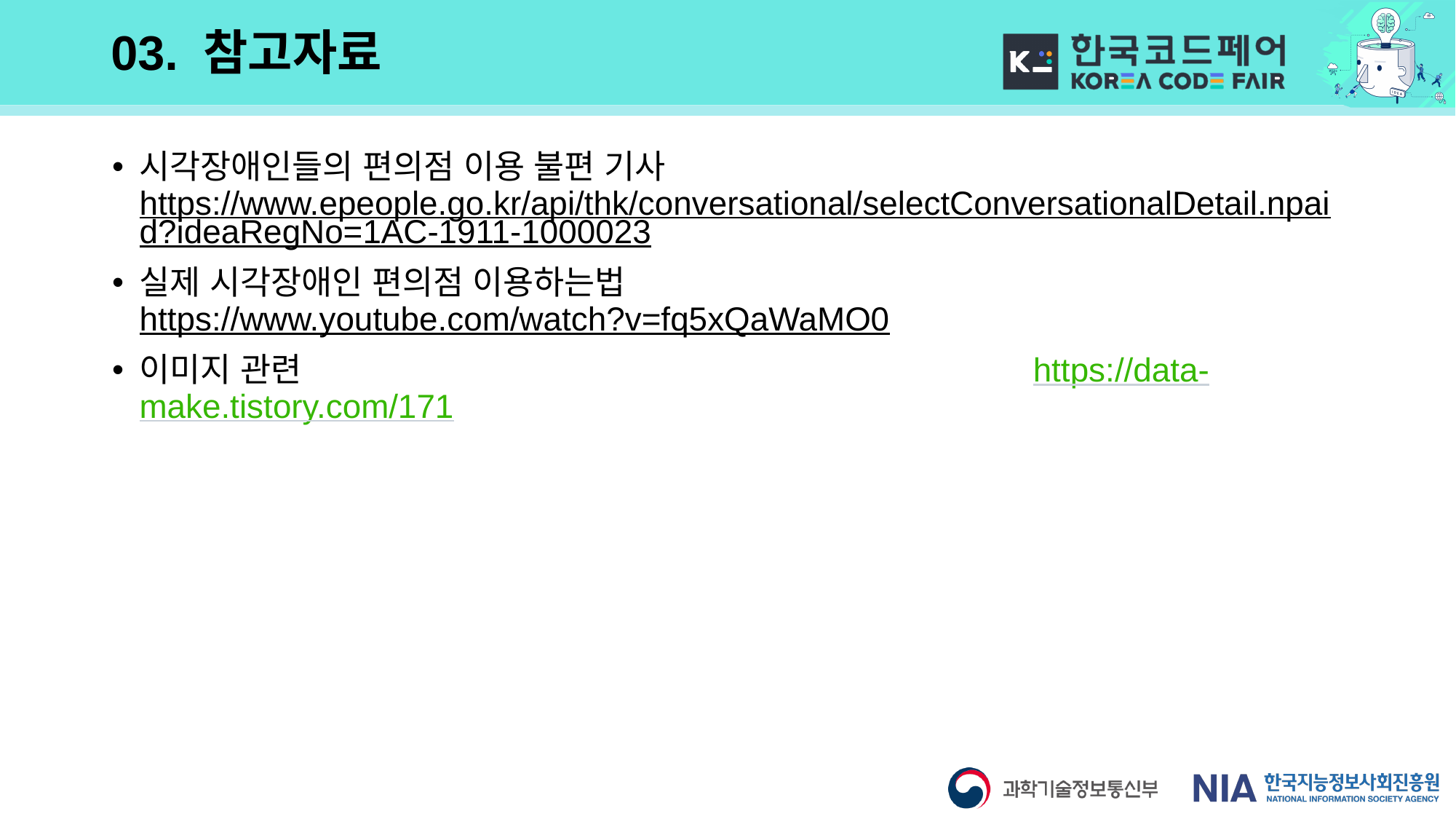

# 03. 참고자료
시각장애인들의 편의점 이용 불편 기사 https://www.epeople.go.kr/api/thk/conversational/selectConversationalDetail.npaid?ideaRegNo=1AC-1911-1000023
실제 시각장애인 편의점 이용하는법 https://www.youtube.com/watch?v=fq5xQaWaMO0
이미지 관련                                                                              https://data-make.tistory.com/171